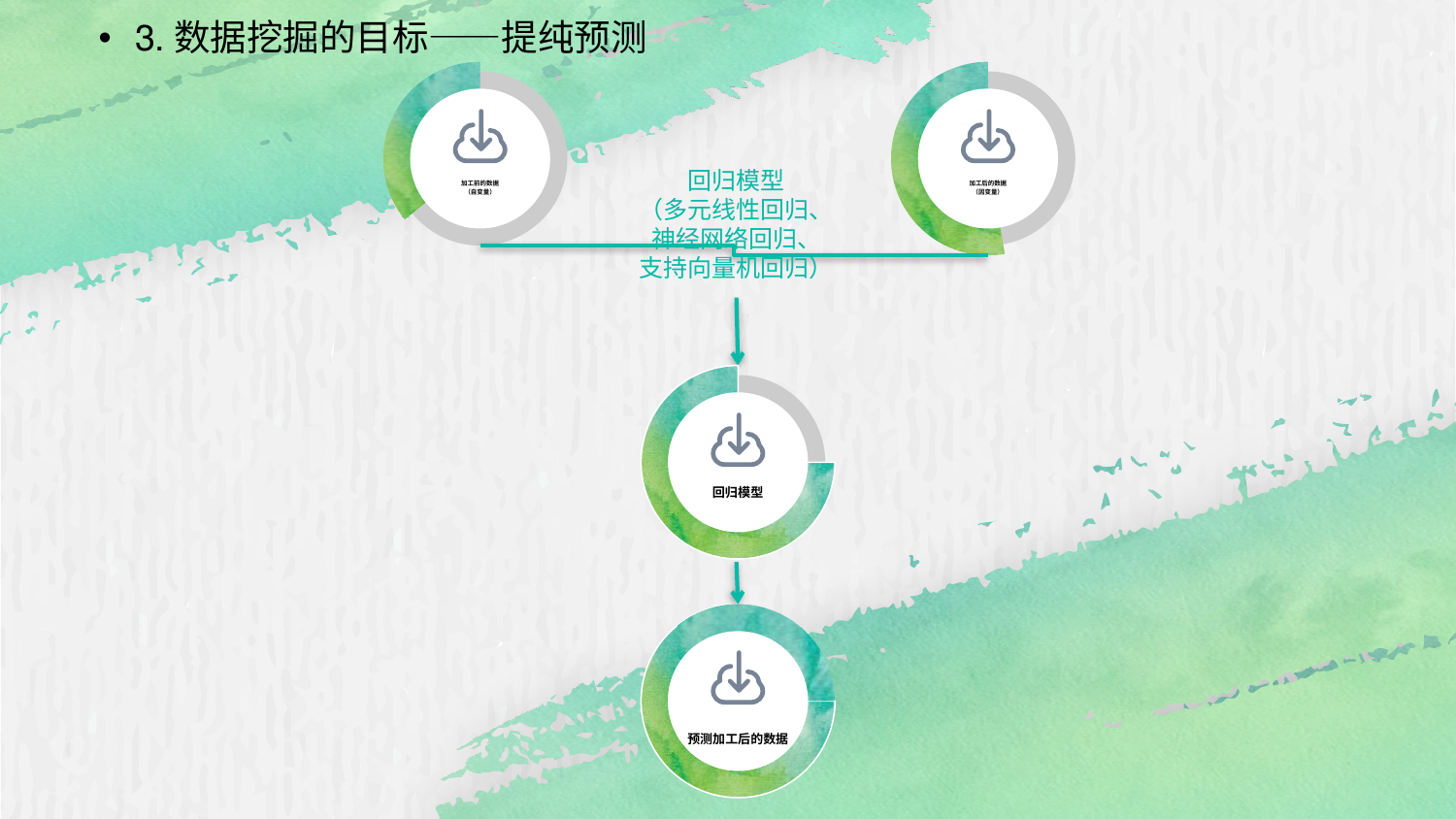

51PPT模板网   www.5 1pptmoban.com

3.数据挖掘的目标——提纯预测

加工前的数据
（自变量）

加工后的数据
（因变量）
回归模型
（多元线性回归、
神经网络回归、
支持向量机回归）

回归模型

预测加工后的数据